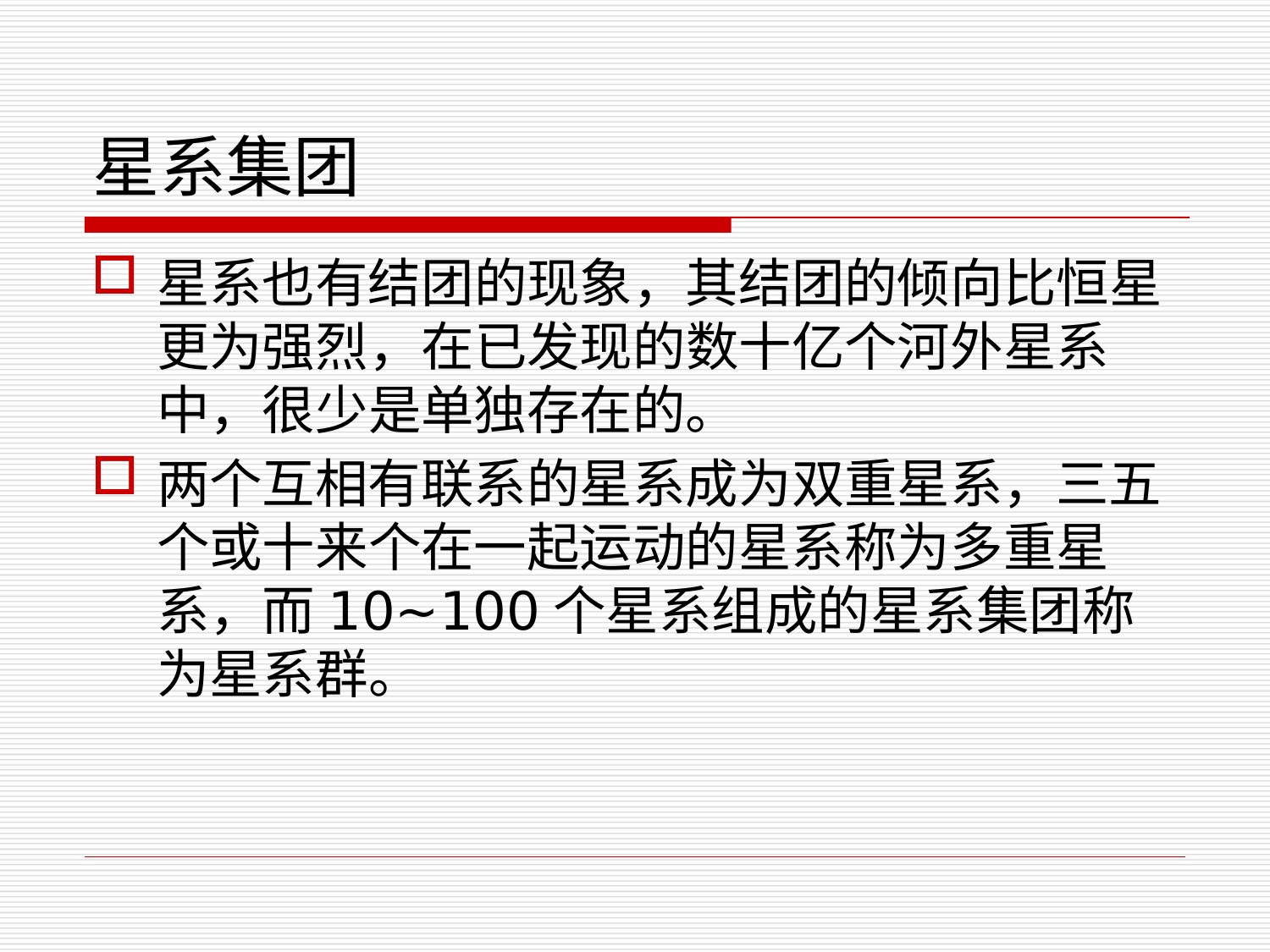

# 星系集团
星系也有结团的现象，其结团的倾向比恒星更为强烈，在已发现的数十亿个河外星系中，很少是单独存在的。
两个互相有联系的星系成为双重星系，三五个或十来个在一起运动的星系称为多重星系，而10~100个星系组成的星系集团称为星系群。